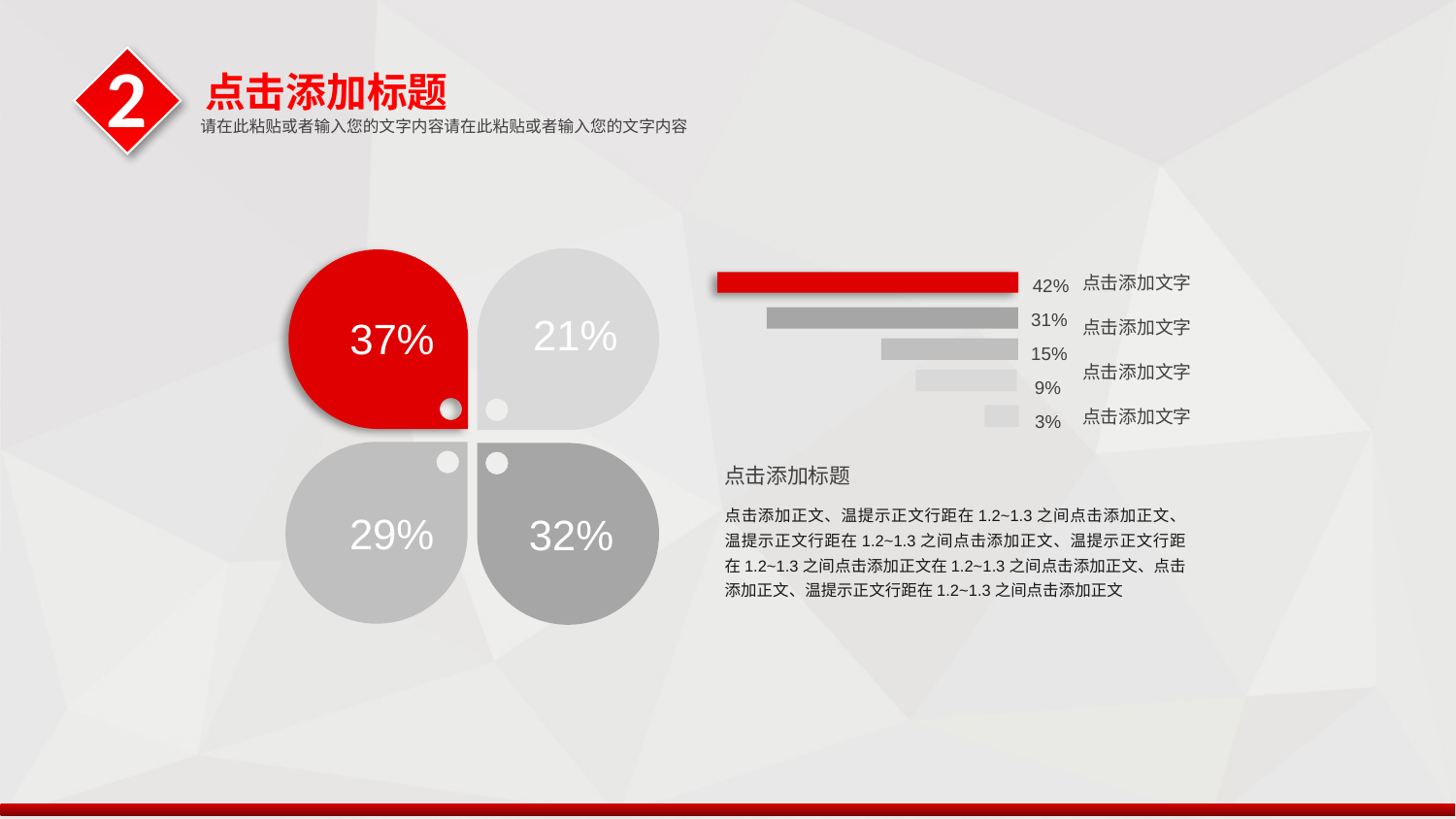

2

点击添加标题
请在此粘贴或者输入您的文字内容请在此粘贴或者输入您的文字内容

32%

29%

21%

37%

点击添加文字
点击添加文字
点击添加文字
点击添加文字
42%

31%
15%
9%
3%
点击添加标题
点击添加正文、温提示正文行距在1.2~1.3之间点击添加正文、温提示正文行距在1.2~1.3之间点击添加正文、温提示正文行距在1.2~1.3之间点击添加正文在1.2~1.3之间点击添加正文、点击添加正文、温提示正文行距在1.2~1.3之间点击添加正文